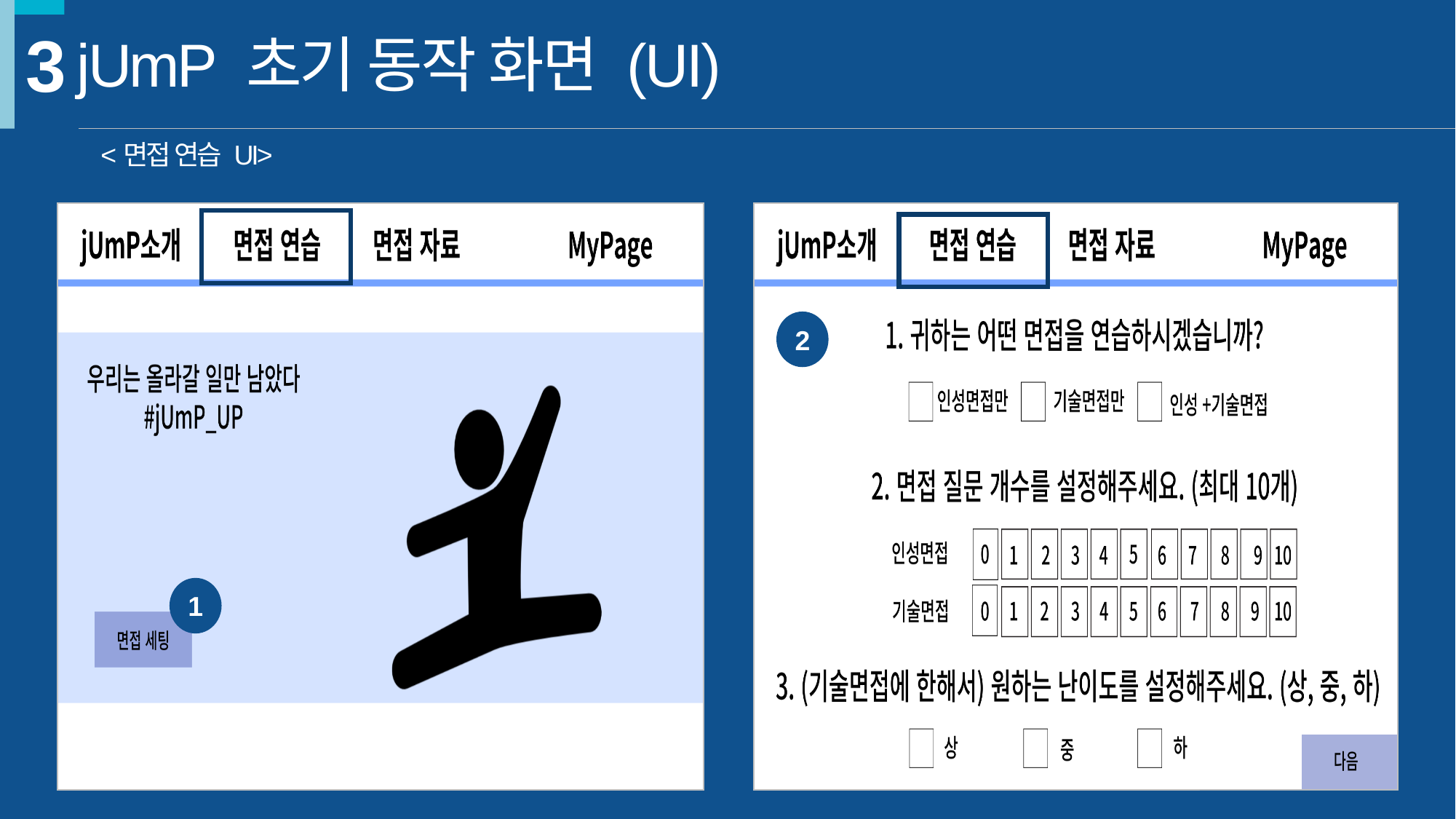

3
jUmP 초기 동작 화면 (UI)
<면접 연습 UI>

1

2